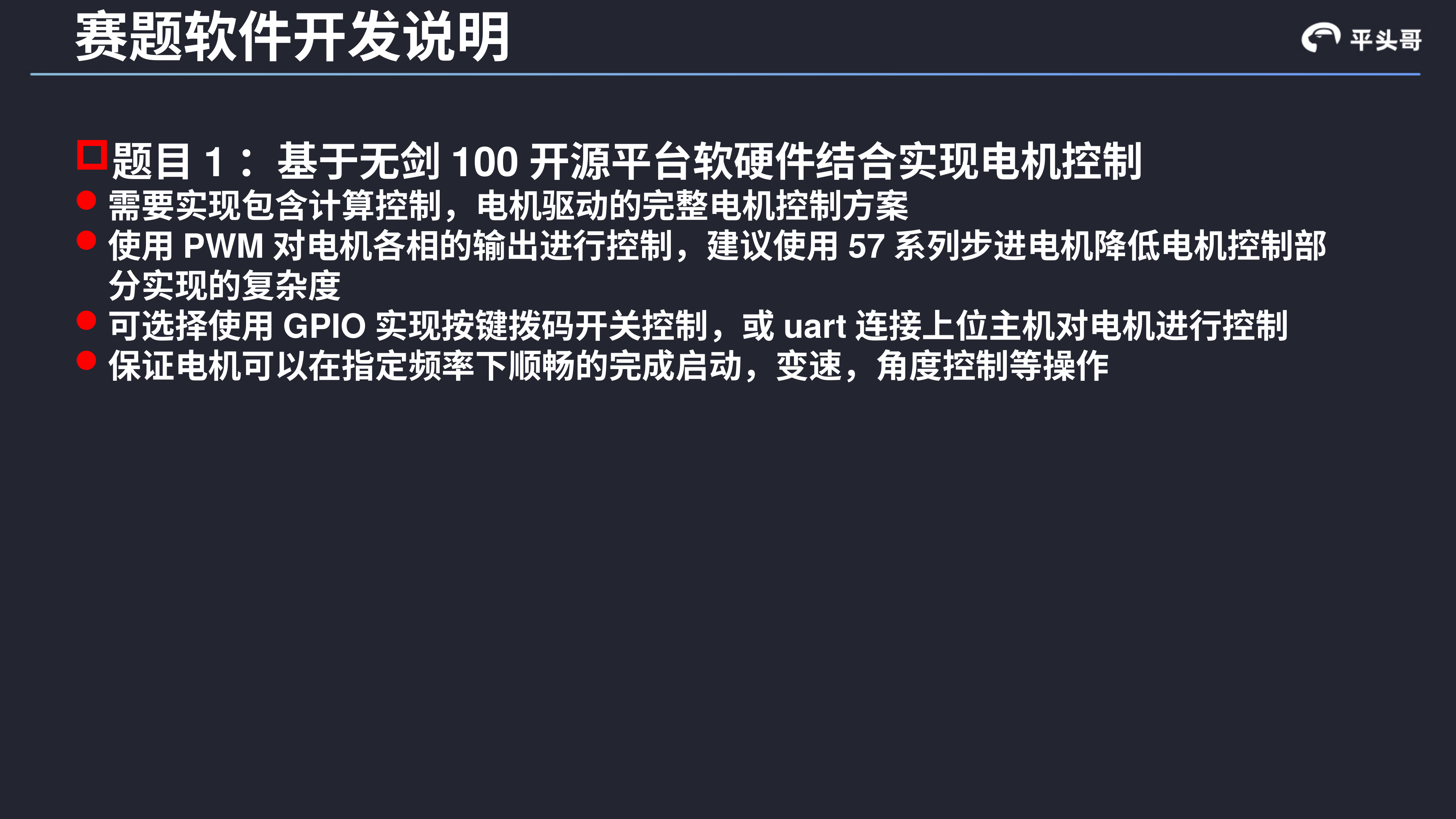

# 赛题软件开发说明
题目1：基于无剑100开源平台软硬件结合实现电机控制
需要实现包含计算控制，电机驱动的完整电机控制方案
使用PWM对电机各相的输出进行控制，建议使用57系列步进电机降低电机控制部分实现的复杂度
可选择使用GPIO实现按键拨码开关控制，或uart连接上位主机对电机进行控制
保证电机可以在指定频率下顺畅的完成启动，变速，角度控制等操作